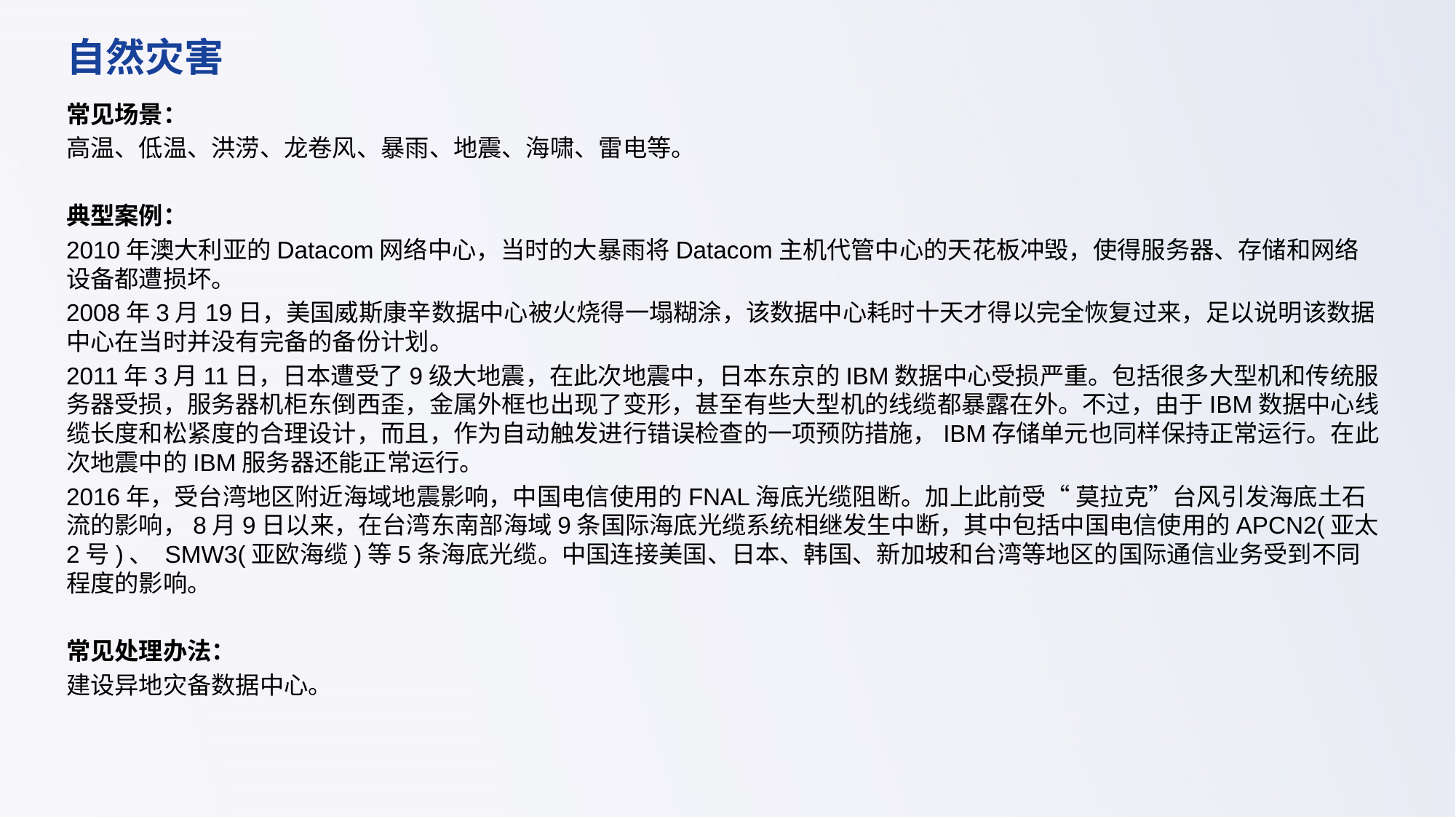

自然灾害
常见场景：
高温、低温、洪涝、龙卷风、暴雨、地震、海啸、雷电等。

典型案例：
2010年澳大利亚的Datacom网络中心，当时的大暴雨将Datacom主机代管中心的天花板冲毁，使得服务器、存储和网络设备都遭损坏。
2008年3月19日，美国威斯康辛数据中心被火烧得一塌糊涂，该数据中心耗时十天才得以完全恢复过来，足以说明该数据中心在当时并没有完备的备份计划。
2011年3月11日，日本遭受了9级大地震，在此次地震中，日本东京的IBM数据中心受损严重。包括很多大型机和传统服务器受损，服务器机柜东倒西歪，金属外框也出现了变形，甚至有些大型机的线缆都暴露在外。不过，由于IBM数据中心线缆长度和松紧度的合理设计，而且，作为自动触发进行错误检查的一项预防措施，IBM存储单元也同样保持正常运行。在此次地震中的IBM服务器还能正常运行。
2016年，受台湾地区附近海域地震影响，中国电信使用的FNAL海底光缆阻断。加上此前受“ 莫拉克”台风引发海底土石流的影响，8月9日以来，在台湾东南部海域9条国际海底光缆系统相继发生中断，其中包括中国电信使用的APCN2(亚太2号)、 SMW3(亚欧海缆)等5条海底光缆。中国连接美国、日本、韩国、新加坡和台湾等地区的国际通信业务受到不同程度的影响。

常见处理办法：
建设异地灾备数据中心。